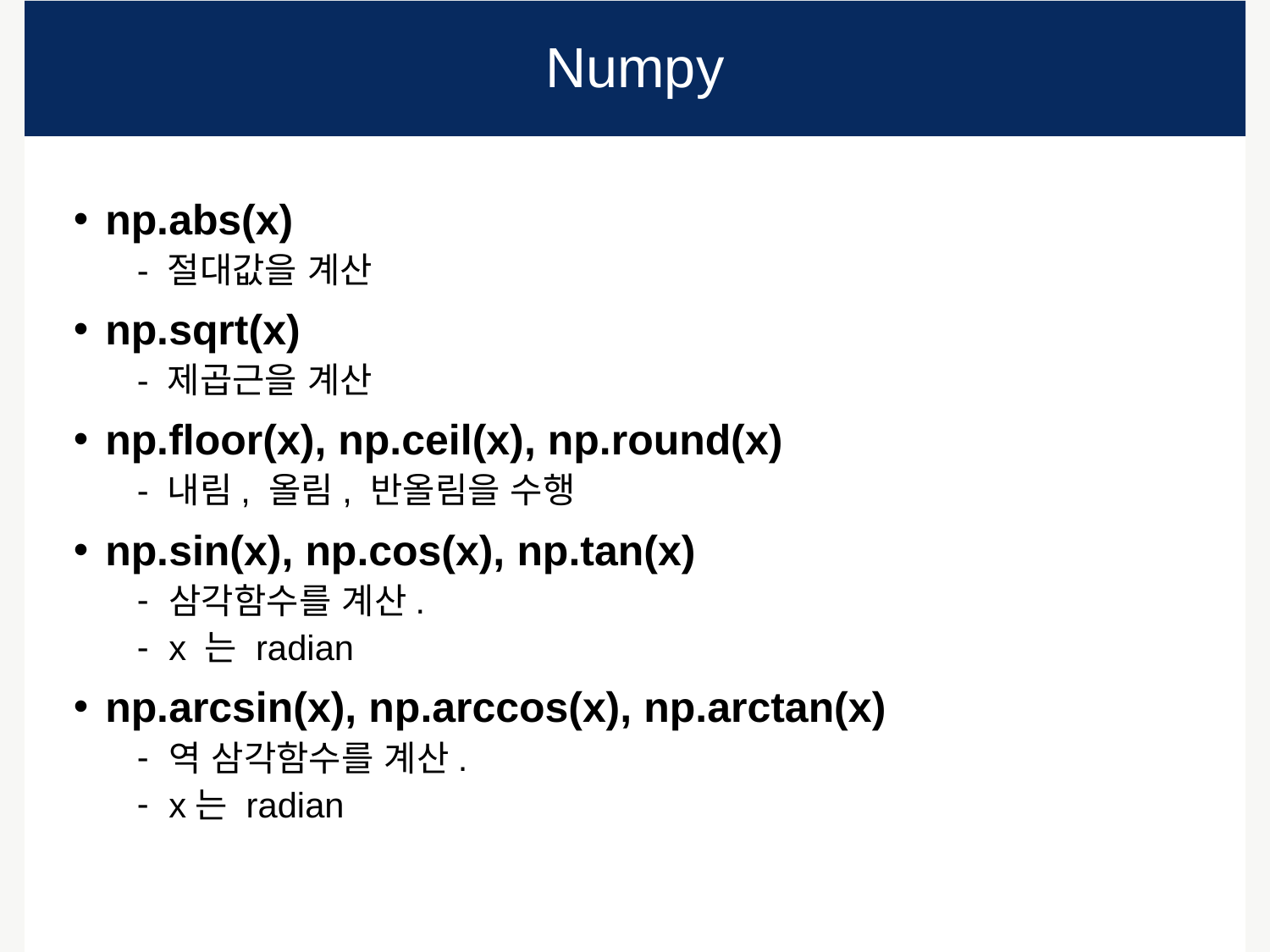

# Numpy
np.abs(x)
- 절대값을 계산
np.sqrt(x)
- 제곱근을 계산
np.floor(x), np.ceil(x), np.round(x)
- 내림, 올림, 반올림을 수행
np.sin(x), np.cos(x), np.tan(x)
삼각함수를 계산.
x 는 radian
np.arcsin(x), np.arccos(x), np.arctan(x)
역 삼각함수를 계산.
x는 radian